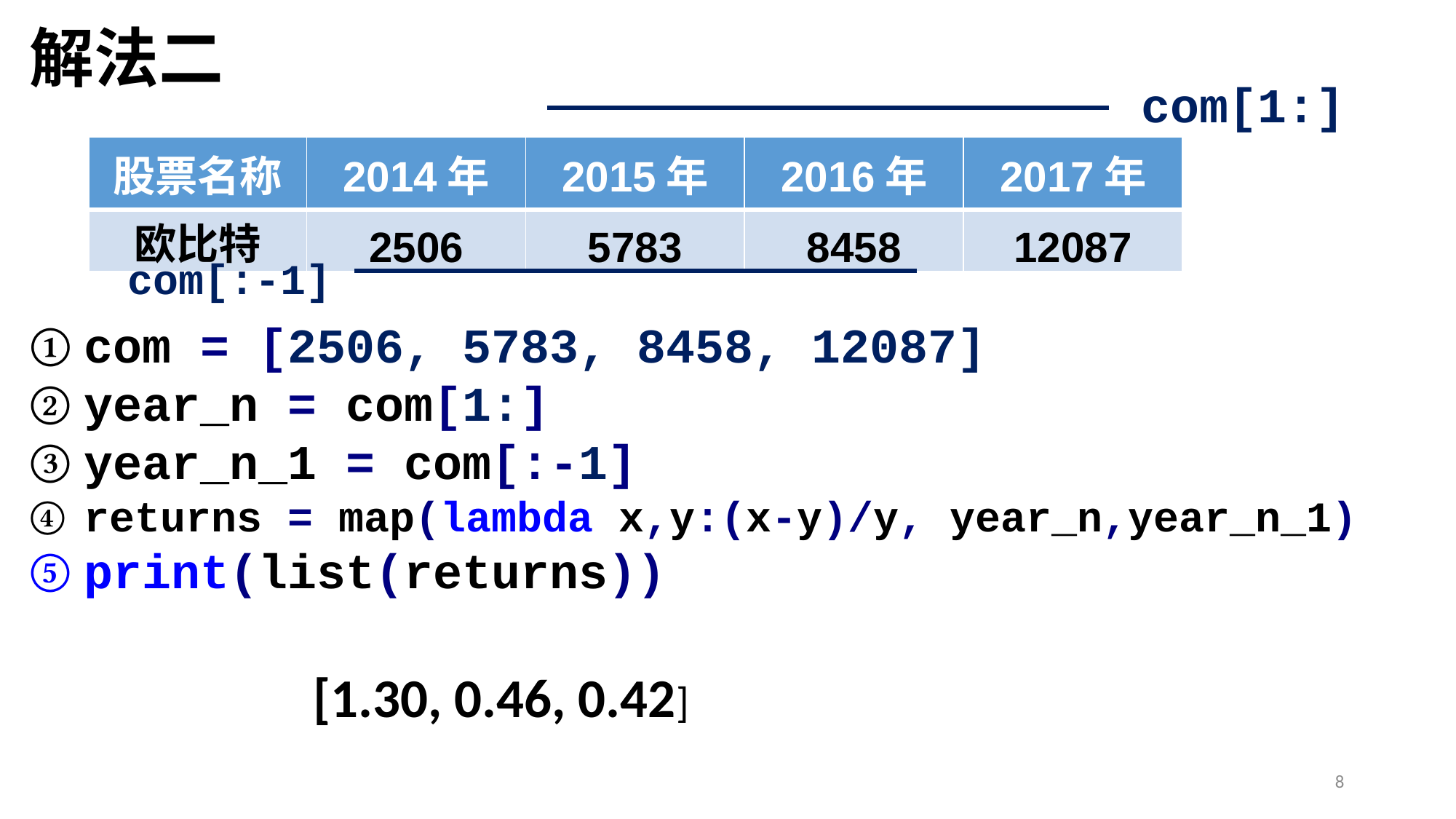

# 解法二
com[1:]
| 股票名称 | 2014年 | 2015年 | 2016年 | 2017年 |
| --- | --- | --- | --- | --- |
| 欧比特 | 2506 | 5783 | 8458 | 12087 |
com[:-1]
com = [2506, 5783, 8458, 12087]
year_n = com[1:]
year_n_1 = com[:-1]
returns = map(lambda x,y:(x-y)/y, year_n,year_n_1)
print(list(returns))
[1.30, 0.46, 0.42]
8